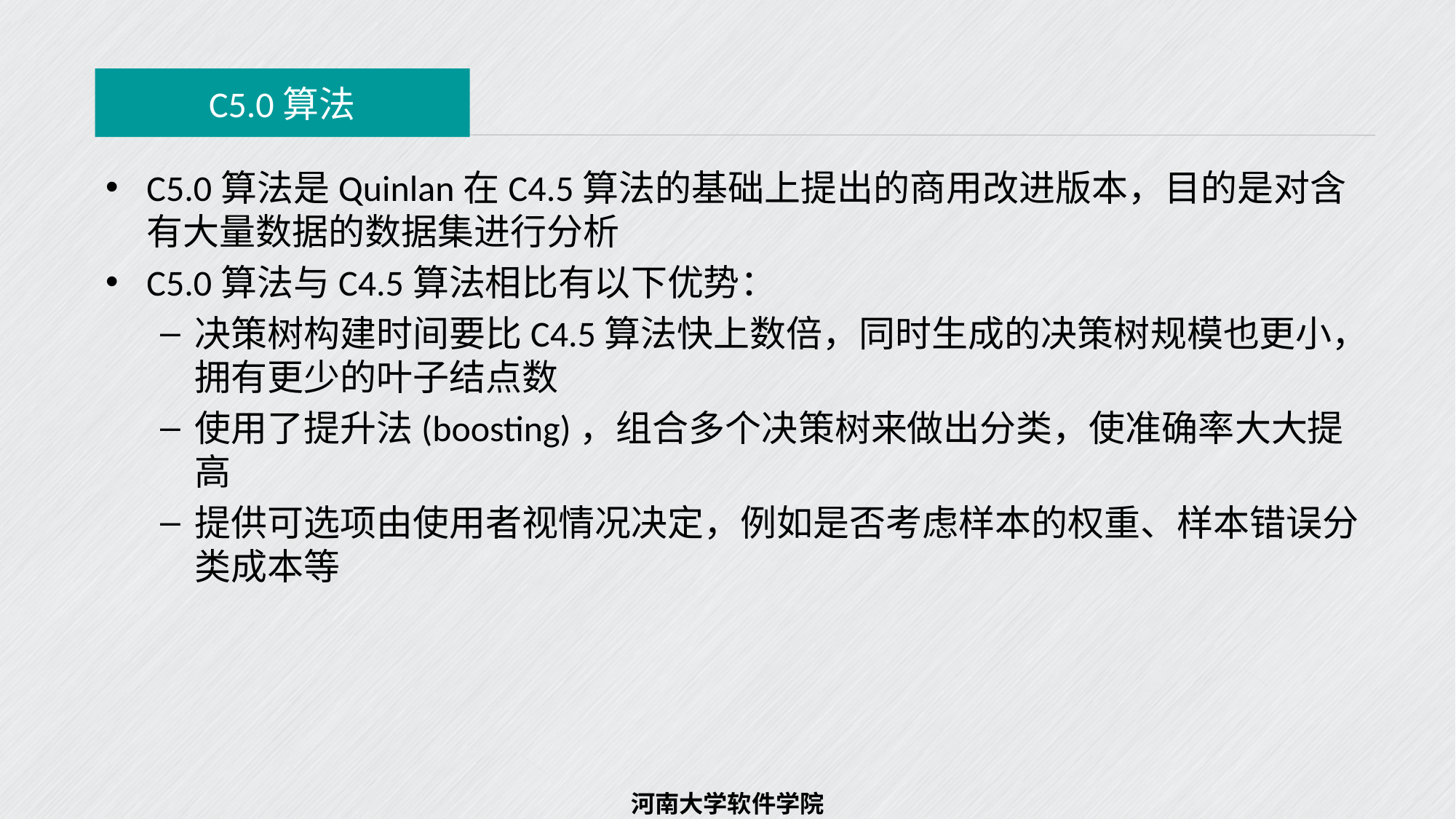

议程
C5.0算法

C5.0算法是Quinlan在C4.5算法的基础上提出的商用改进版本，目的是对含有大量数据的数据集进行分析
C5.0算法与C4.5算法相比有以下优势：
决策树构建时间要比C4.5算法快上数倍，同时生成的决策树规模也更小，拥有更少的叶子结点数
使用了提升法(boosting)，组合多个决策树来做出分类，使准确率大大提高
提供可选项由使用者视情况决定，例如是否考虑样本的权重、样本错误分类成本等